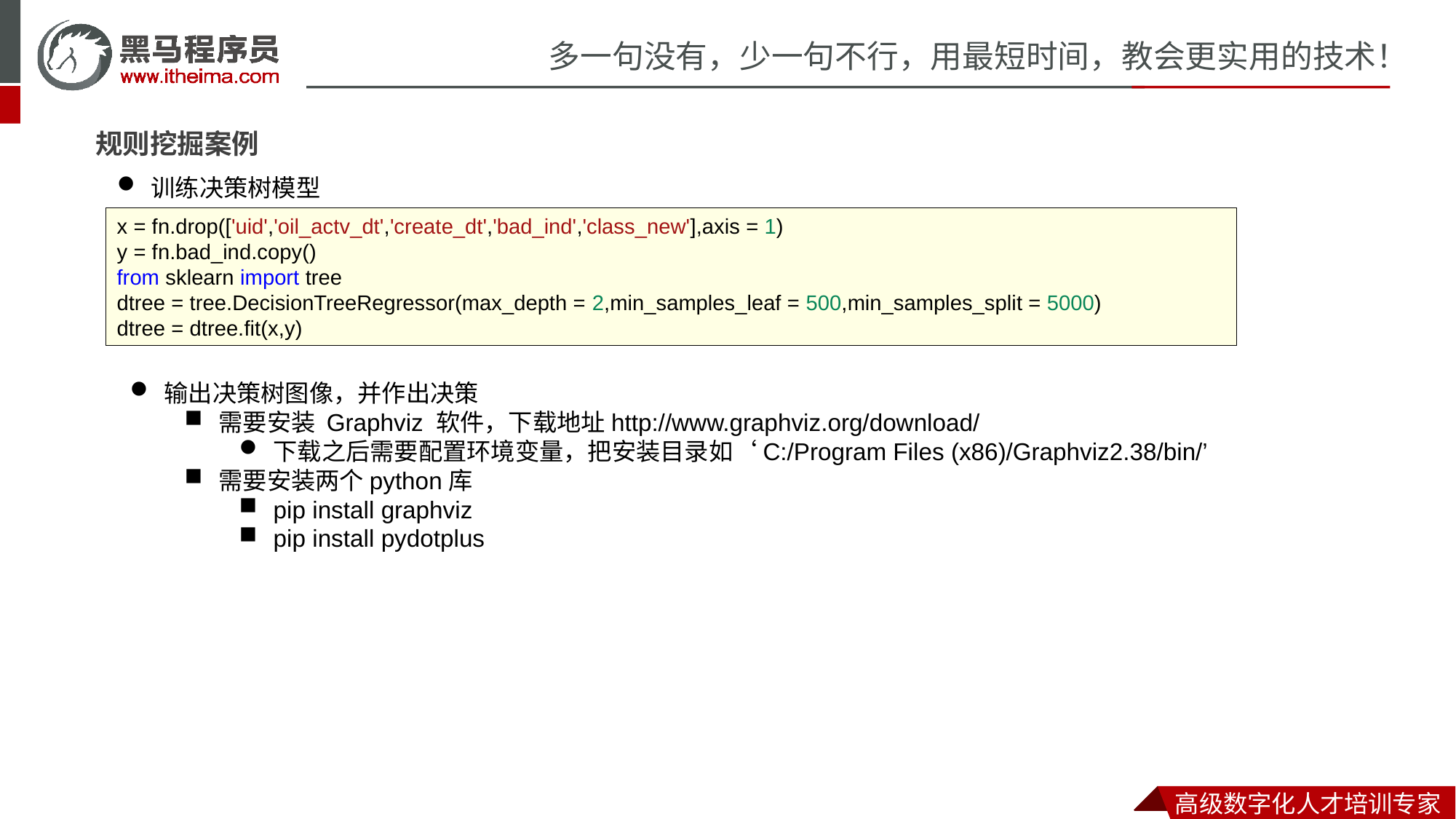

规则挖掘案例
训练决策树模型
x = fn.drop(['uid','oil_actv_dt','create_dt','bad_ind','class_new'],axis = 1)
y = fn.bad_ind.copy()
from sklearn import tree
dtree = tree.DecisionTreeRegressor(max_depth = 2,min_samples_leaf = 500,min_samples_split = 5000)
dtree = dtree.fit(x,y)
输出决策树图像，并作出决策
需要安装 Graphviz 软件，下载地址http://www.graphviz.org/download/
下载之后需要配置环境变量，把安装目录如‘C:/Program Files (x86)/Graphviz2.38/bin/’
需要安装两个python库
pip install graphviz
pip install pydotplus